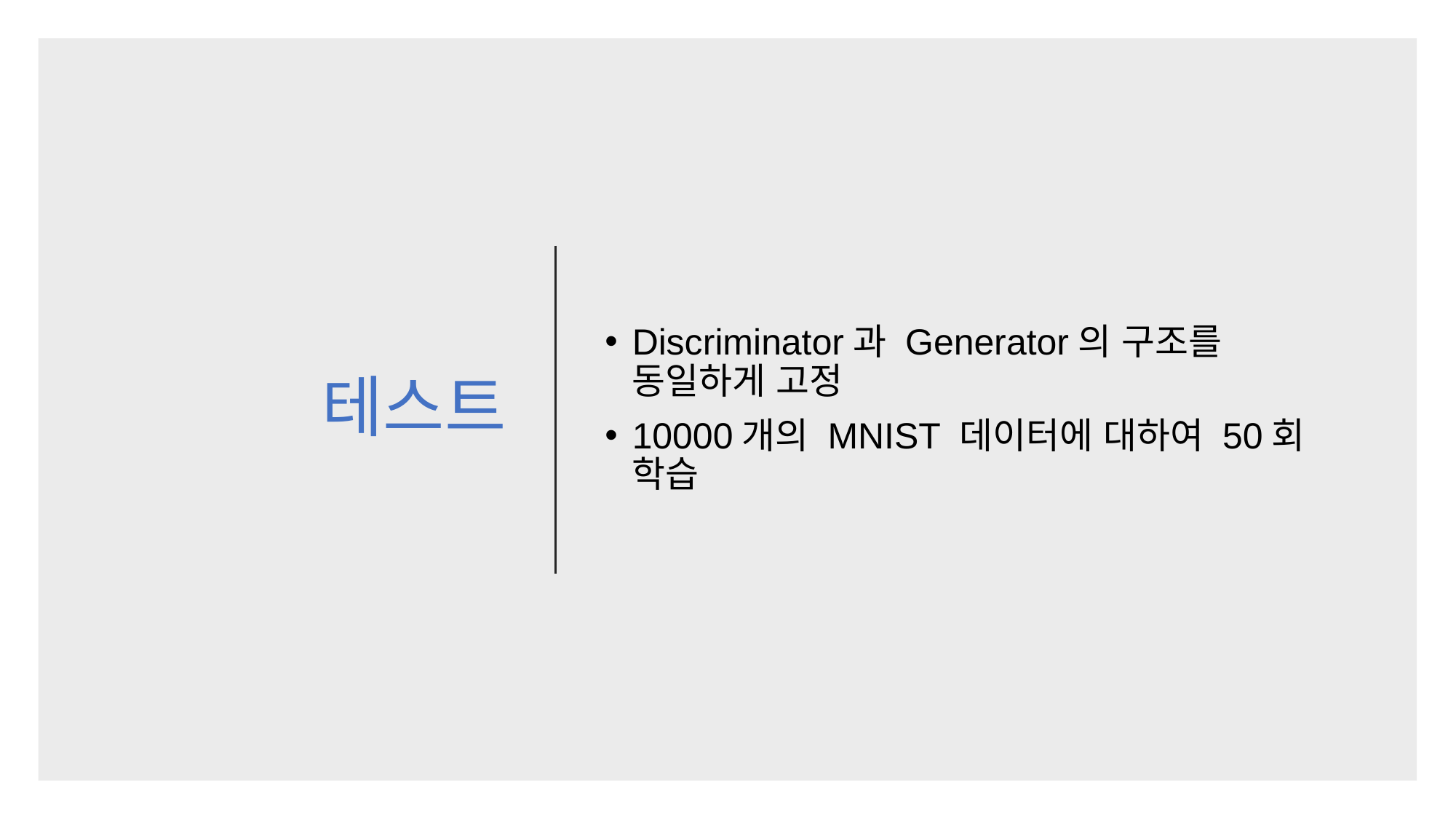

# 테스트
Discriminator과 Generator의 구조를 동일하게 고정
10000개의 MNIST 데이터에 대하여 50회 학습